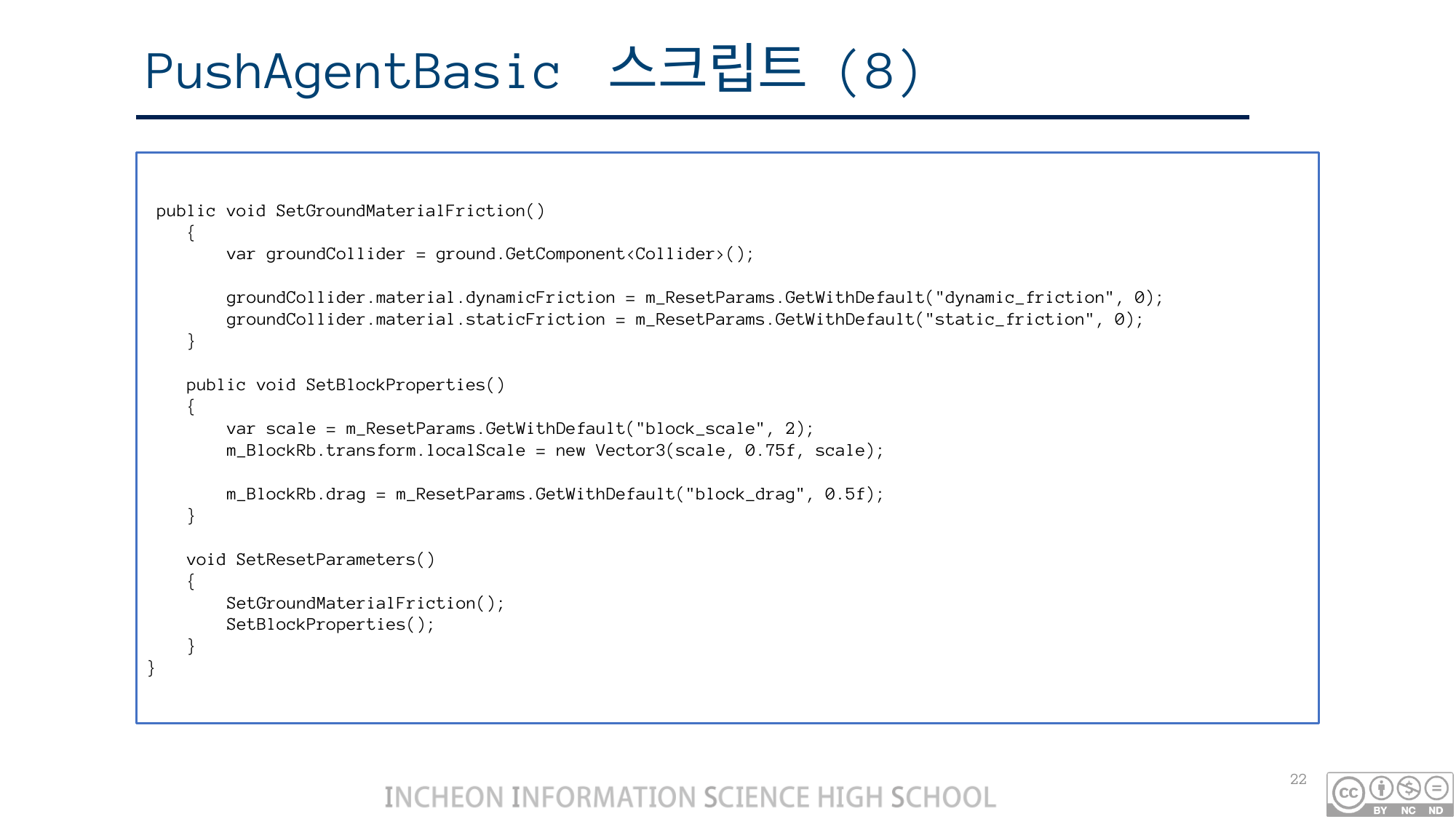

# PushAgentBasic 스크립트 (8)
 public void SetGroundMaterialFriction()
    {
        var groundCollider = ground.GetComponent<Collider>();

        groundCollider.material.dynamicFriction = m_ResetParams.GetWithDefault("dynamic_friction", 0);
        groundCollider.material.staticFriction = m_ResetParams.GetWithDefault("static_friction", 0);
    }

    public void SetBlockProperties()
    {
        var scale = m_ResetParams.GetWithDefault("block_scale", 2);
        m_BlockRb.transform.localScale = new Vector3(scale, 0.75f, scale);

        m_BlockRb.drag = m_ResetParams.GetWithDefault("block_drag", 0.5f);
    }

    void SetResetParameters()
    {
        SetGroundMaterialFriction();
        SetBlockProperties();
    }
}
22